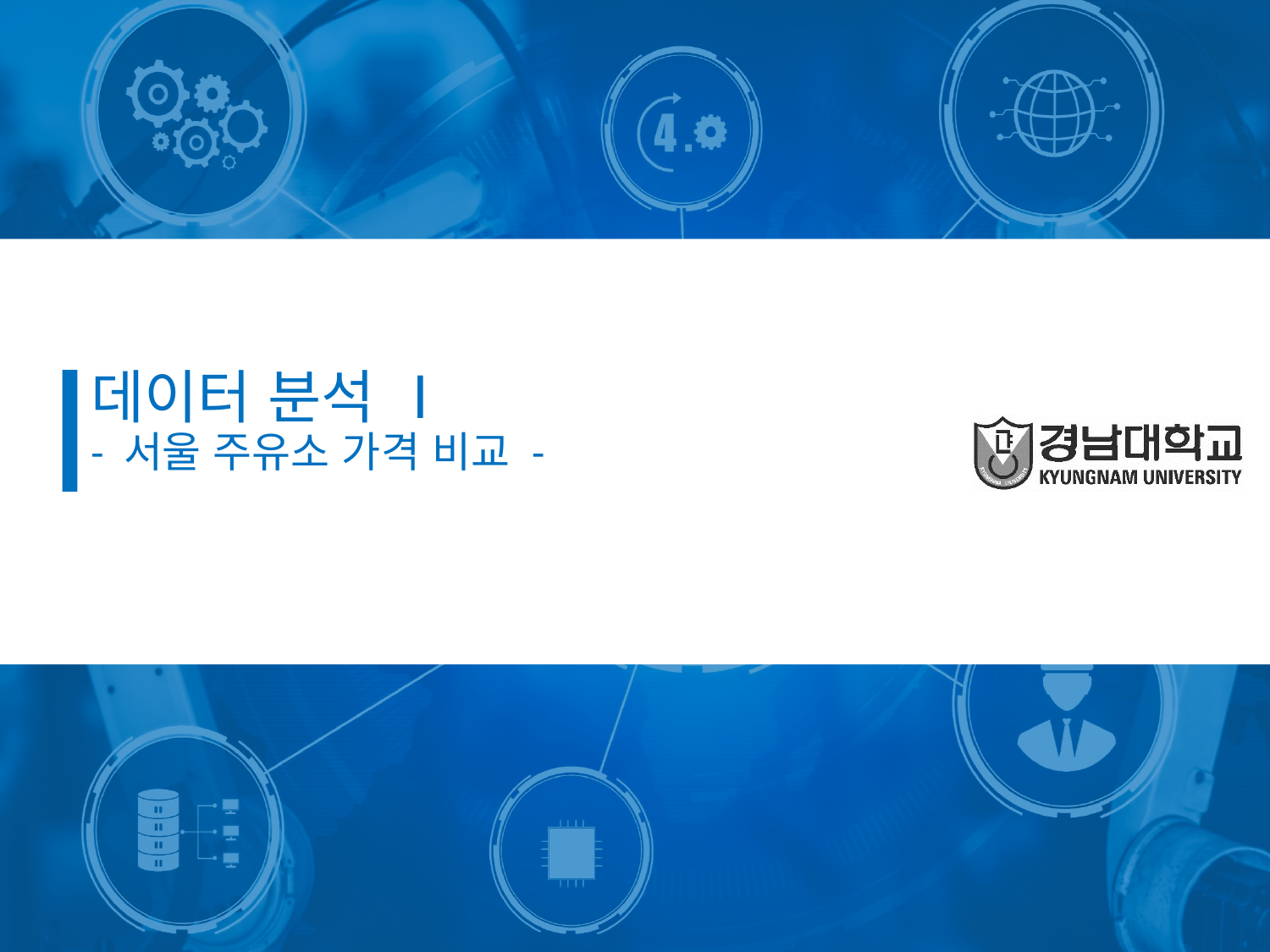

# 데이터 분석 Ⅰ - 서울 주유소 가격 비교 -